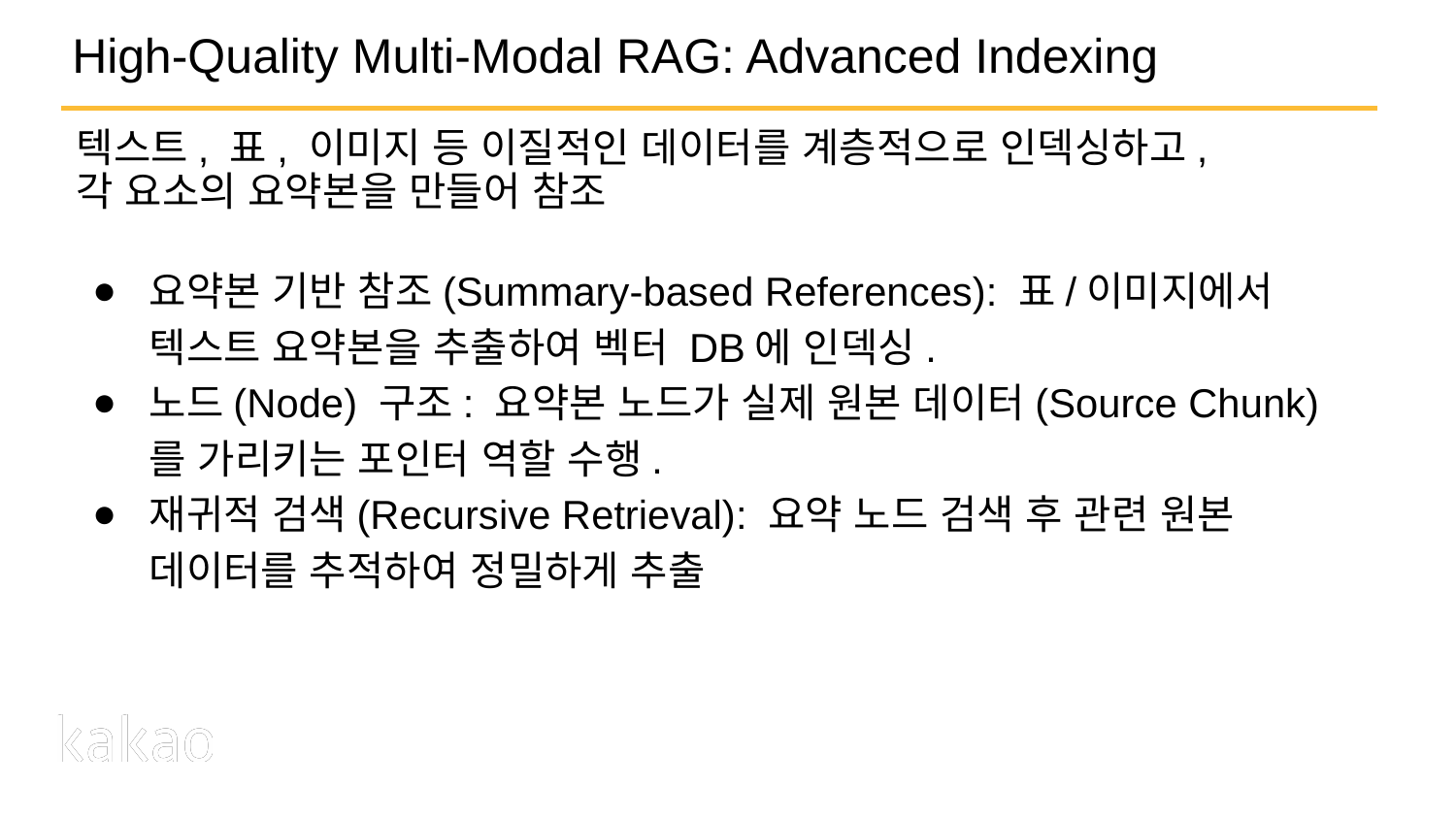

# High-Quality Multi-Modal RAG: Advanced Indexing

텍스트, 표, 이미지 등 이질적인 데이터를 계층적으로 인덱싱하고,
각 요소의 요약본을 만들어 참조

요약본 기반 참조(Summary-based References): 표/이미지에서 텍스트 요약본을 추출하여 벡터 DB에 인덱싱.
노드(Node) 구조: 요약본 노드가 실제 원본 데이터(Source Chunk)를 가리키는 포인터 역할 수행.
재귀적 검색(Recursive Retrieval): 요약 노드 검색 후 관련 원본 데이터를 추적하여 정밀하게 추출